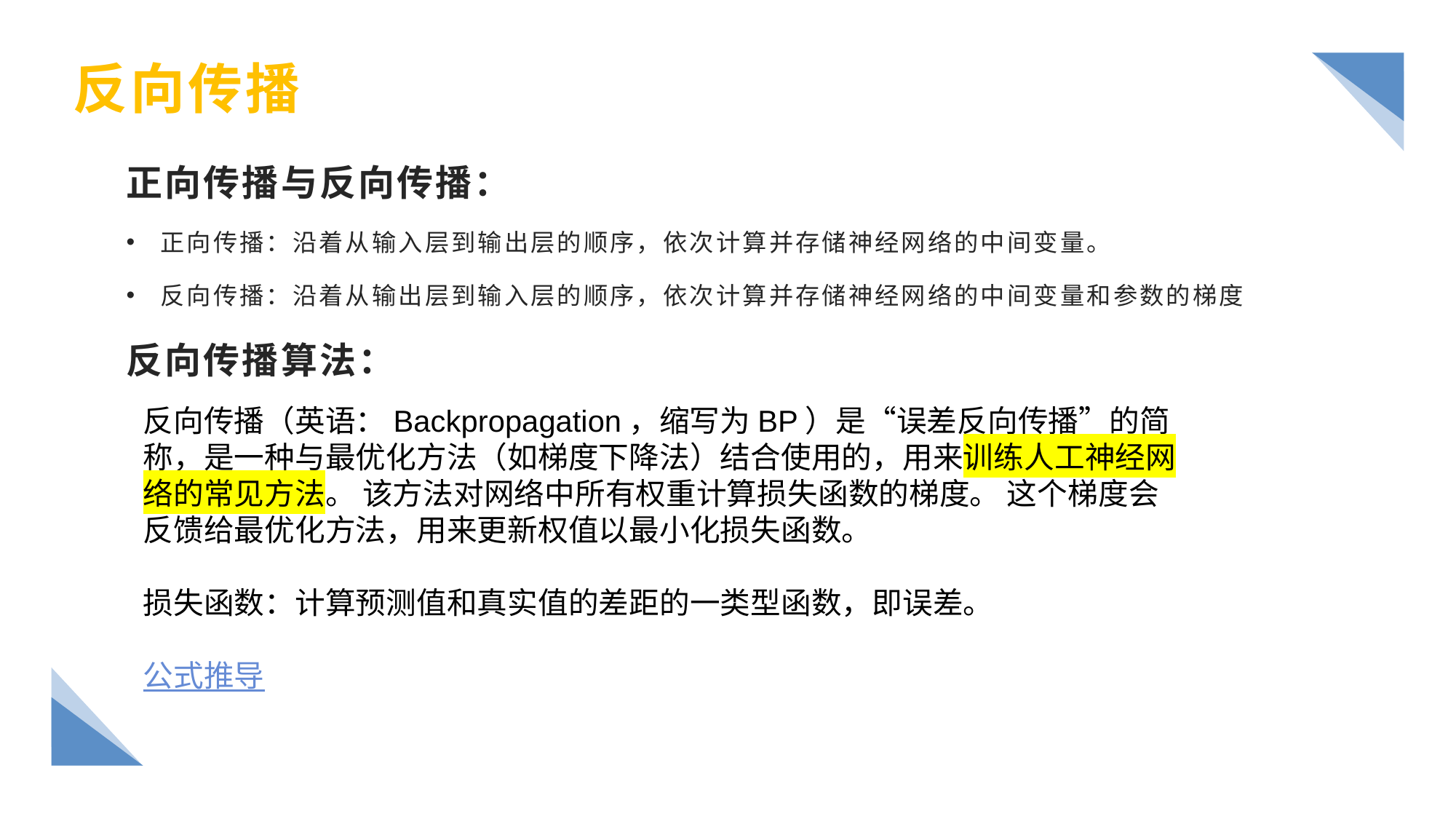

# 反向传播
正向传播与反向传播：
正向传播：沿着从输入层到输出层的顺序，依次计算并存储神经网络的中间变量。
反向传播：沿着从输出层到输入层的顺序，依次计算并存储神经网络的中间变量和参数的梯度
反向传播算法：

反向传播（英语：Backpropagation，缩写为BP）是“误差反向传播”的简称，是一种与最优化方法（如梯度下降法）结合使用的，用来训练人工神经网络的常见方法。 该方法对网络中所有权重计算损失函数的梯度。 这个梯度会反馈给最优化方法，用来更新权值以最小化损失函数。

损失函数：计算预测值和真实值的差距的一类型函数，即误差。

公式推导